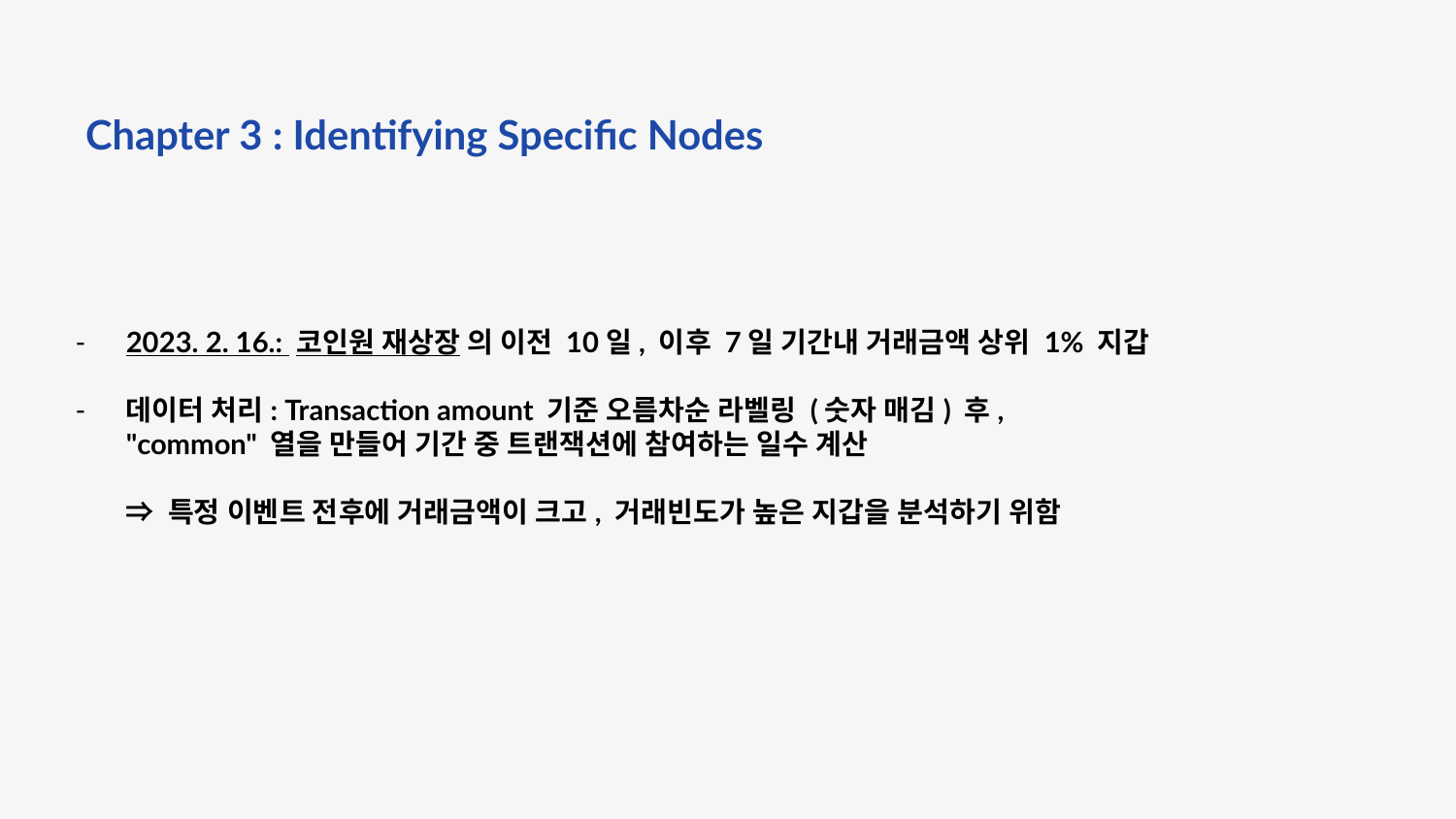

Chapter 3 : Identifying Specific Nodes

2023. 2. 16.: 코인원 재상장 의 이전 10일, 이후 7일 기간내 거래금액 상위 1% 지갑

데이터 처리: Transaction amount 기준 오름차순 라벨링 (숫자 매김) 후,
"common" 열을 만들어 기간 중 트랜잭션에 참여하는 일수 계산

⇒ 특정 이벤트 전후에 거래금액이 크고, 거래빈도가 높은 지갑을 분석하기 위함